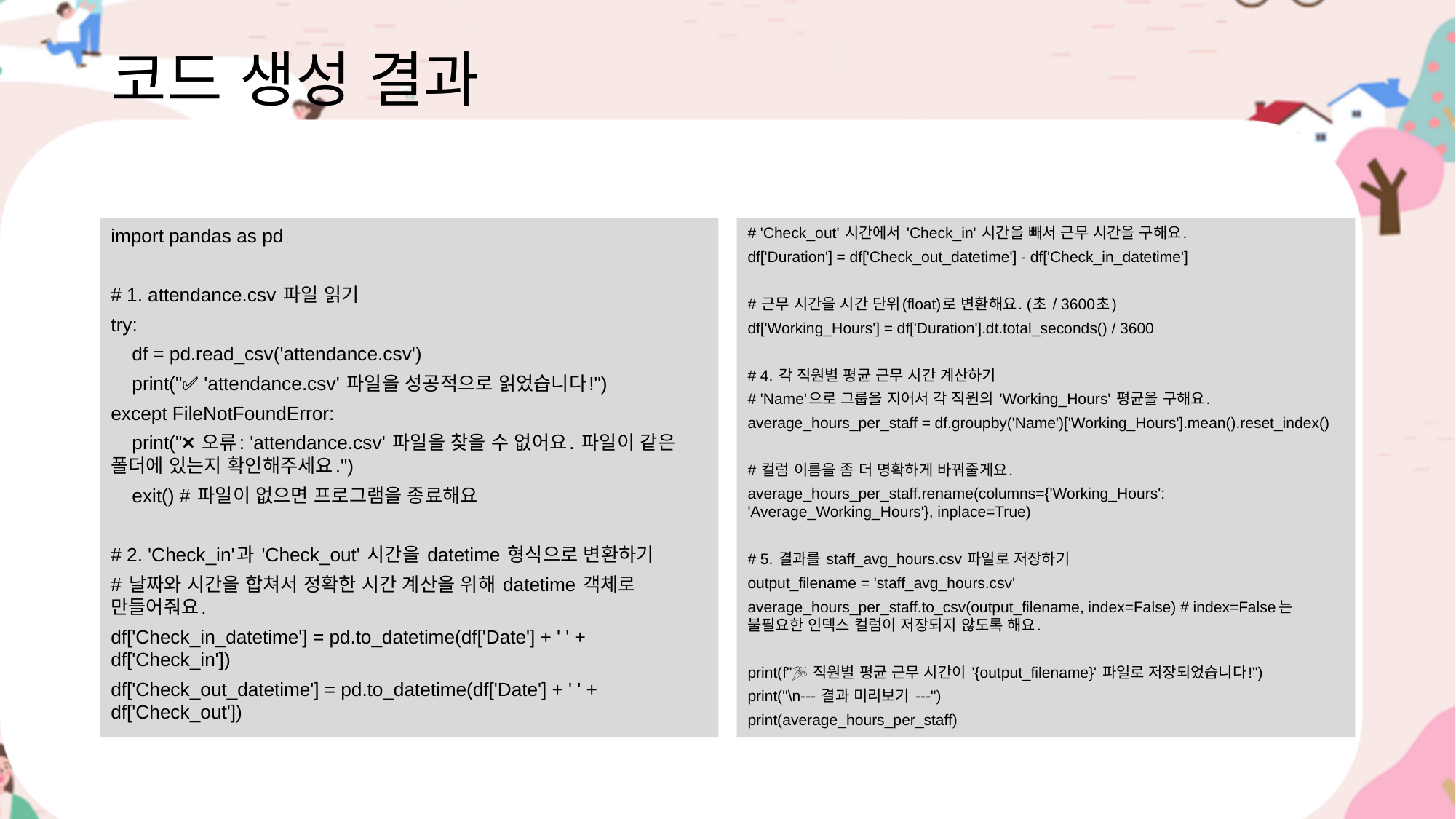

# 코드 생성 결과
import pandas as pd

# 1. attendance.csv 파일 읽기
try:
    df = pd.read_csv('attendance.csv')
    print("✅ 'attendance.csv' 파일을 성공적으로 읽었습니다!")
except FileNotFoundError:
    print("❌ 오류: 'attendance.csv' 파일을 찾을 수 없어요. 파일이 같은 폴더에 있는지 확인해주세요.")
    exit() # 파일이 없으면 프로그램을 종료해요

# 2. 'Check_in'과 'Check_out' 시간을 datetime 형식으로 변환하기
# 날짜와 시간을 합쳐서 정확한 시간 계산을 위해 datetime 객체로 만들어줘요.
df['Check_in_datetime'] = pd.to_datetime(df['Date'] + ' ' + df['Check_in'])
df['Check_out_datetime'] = pd.to_datetime(df['Date'] + ' ' + df['Check_out'])

# 'Check_out' 시간에서 'Check_in' 시간을 빼서 근무 시간을 구해요.
df['Duration'] = df['Check_out_datetime'] - df['Check_in_datetime']

# 근무 시간을 시간 단위(float)로 변환해요. (초 / 3600초)
df['Working_Hours'] = df['Duration'].dt.total_seconds() / 3600

# 4. 각 직원별 평균 근무 시간 계산하기
# 'Name'으로 그룹을 지어서 각 직원의 'Working_Hours' 평균을 구해요.
average_hours_per_staff = df.groupby('Name')['Working_Hours'].mean().reset_index()

# 컬럼 이름을 좀 더 명확하게 바꿔줄게요.
average_hours_per_staff.rename(columns={'Working_Hours': 'Average_Working_Hours'}, inplace=True)

# 5. 결과를 staff_avg_hours.csv 파일로 저장하기
output_filename = 'staff_avg_hours.csv'
average_hours_per_staff.to_csv(output_filename, index=False) # index=False는 불필요한 인덱스 컬럼이 저장되지 않도록 해요.

print(f"🎉 직원별 평균 근무 시간이 '{output_filename}' 파일로 저장되었습니다!")
print("\n--- 결과 미리보기 ---")
print(average_hours_per_staff)